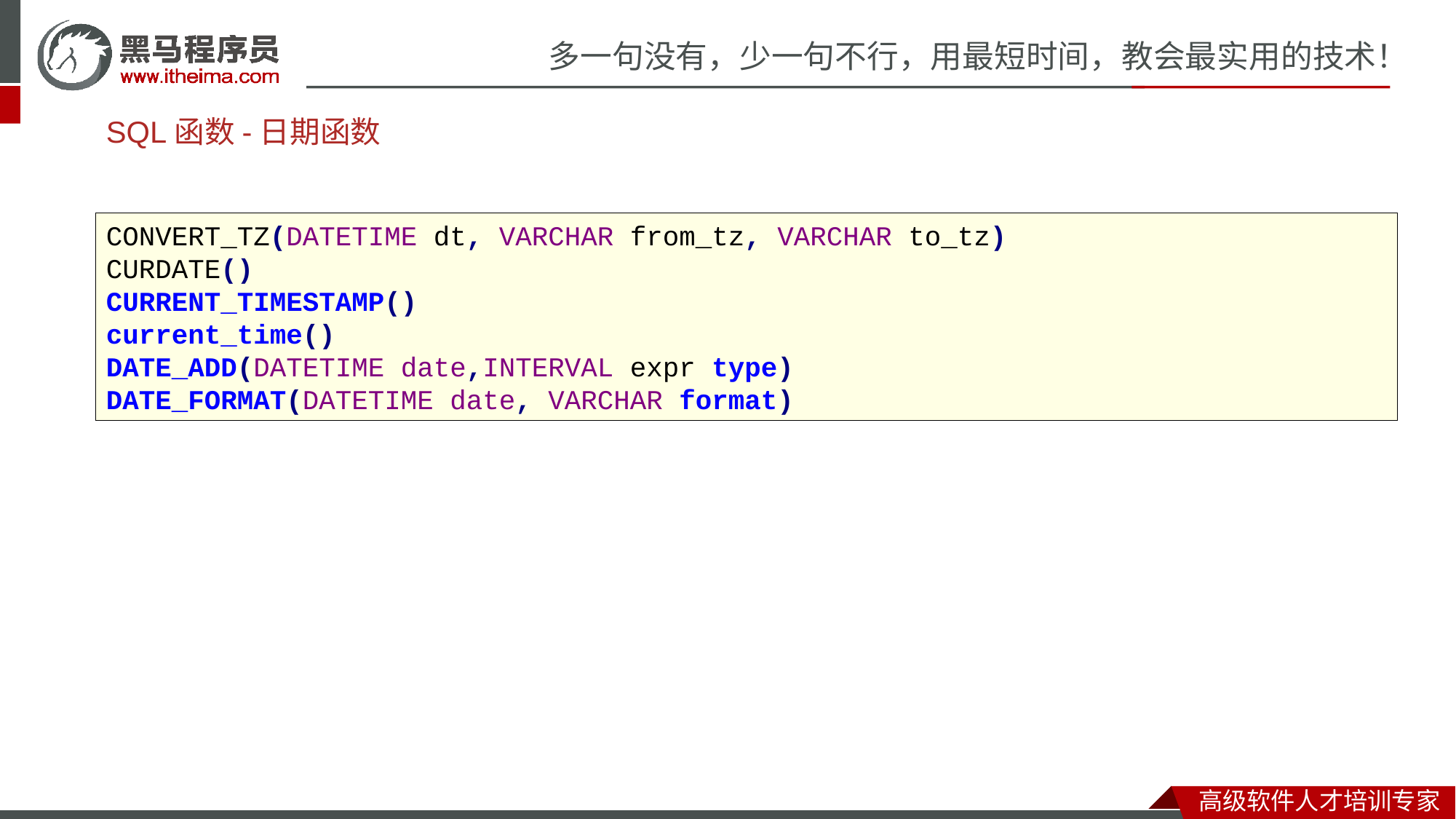

# SQL函数-日期函数
CONVERT_TZ(DATETIME dt, VARCHAR from_tz, VARCHAR to_tz)
CURDATE()
CURRENT_TIMESTAMP()
current_time()
DATE_ADD(DATETIME date,INTERVAL expr type)
DATE_FORMAT(DATETIME date, VARCHAR format)